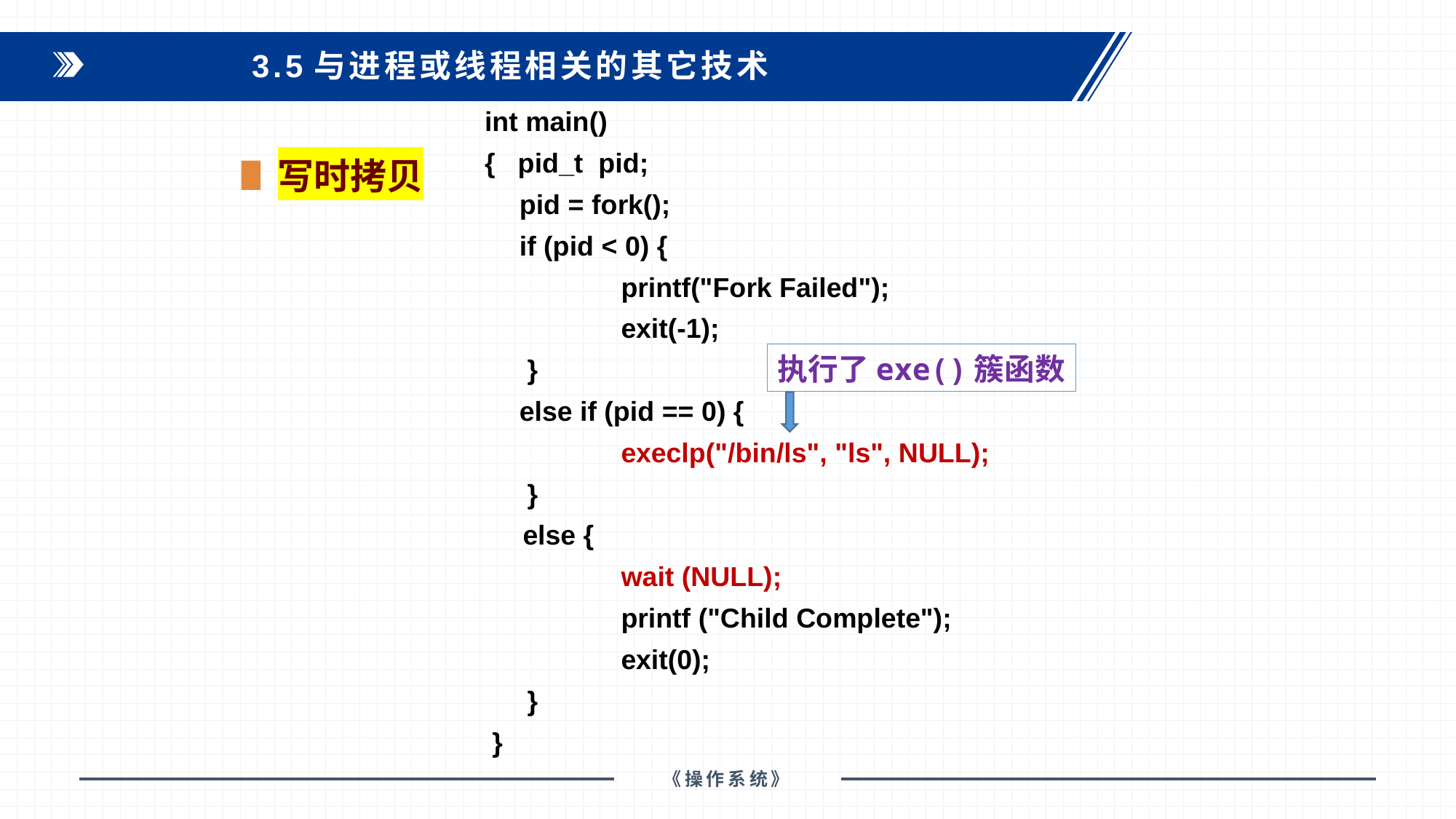

3.5与进程或线程相关的其它技术

int main()
{   pid_t  pid;
	 pid = fork();
	 if (pid < 0) {
		printf("Fork Failed");
		exit(-1);
	  }
	 else if (pid == 0) {
		execlp("/bin/ls", "ls", NULL);
	  }
     else {
		wait (NULL);
		printf ("Child Complete");
		exit(0);
	  }
 }
写时拷贝

执行了exe()簇函数